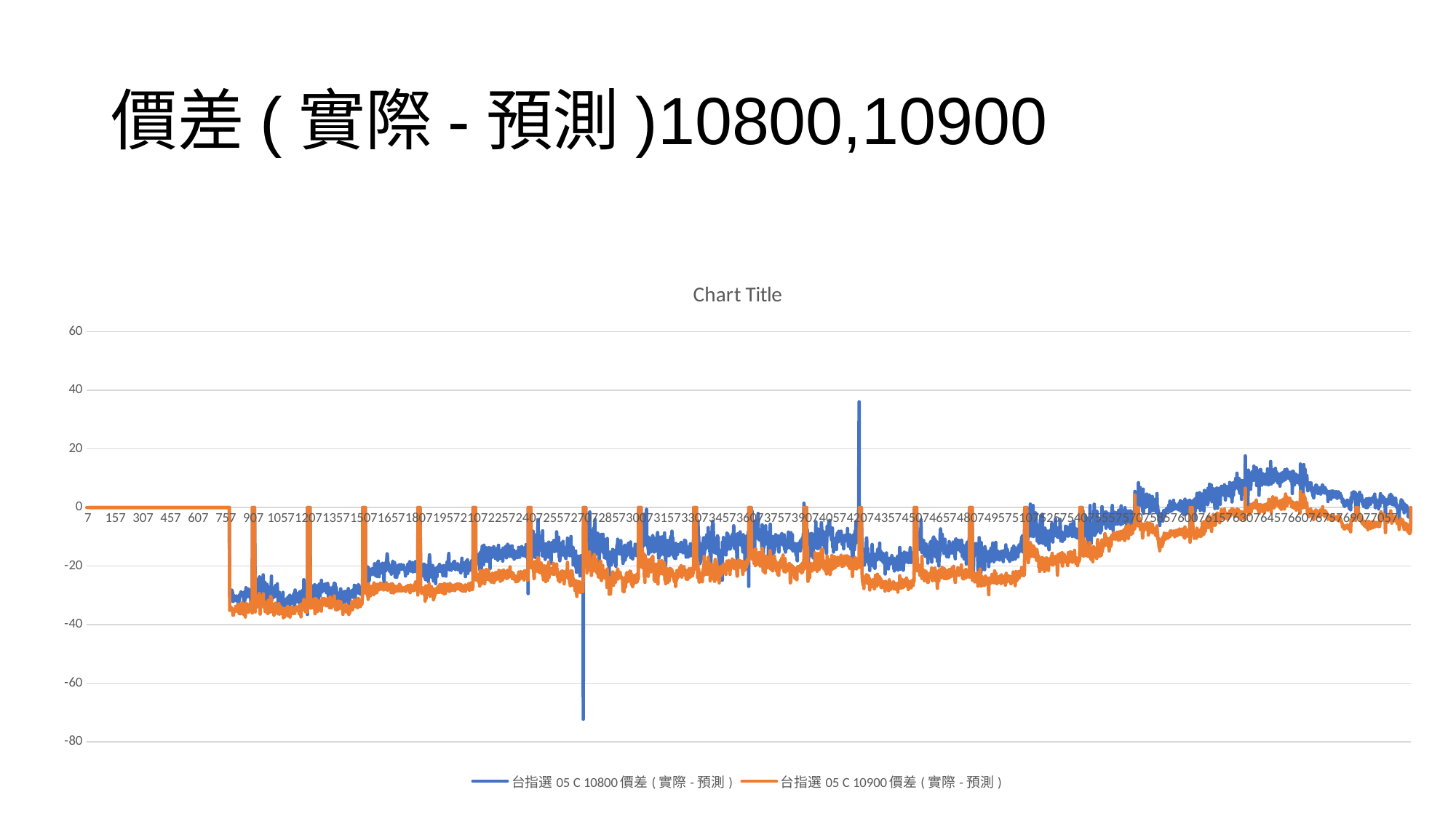

# 價差(實際-預測)10800,10900

### Chart:

| Category | 台指選05 C 10800價差(實際-預測) | 台指選05 C 10900價差(實際-預測) |
|---|---|---|